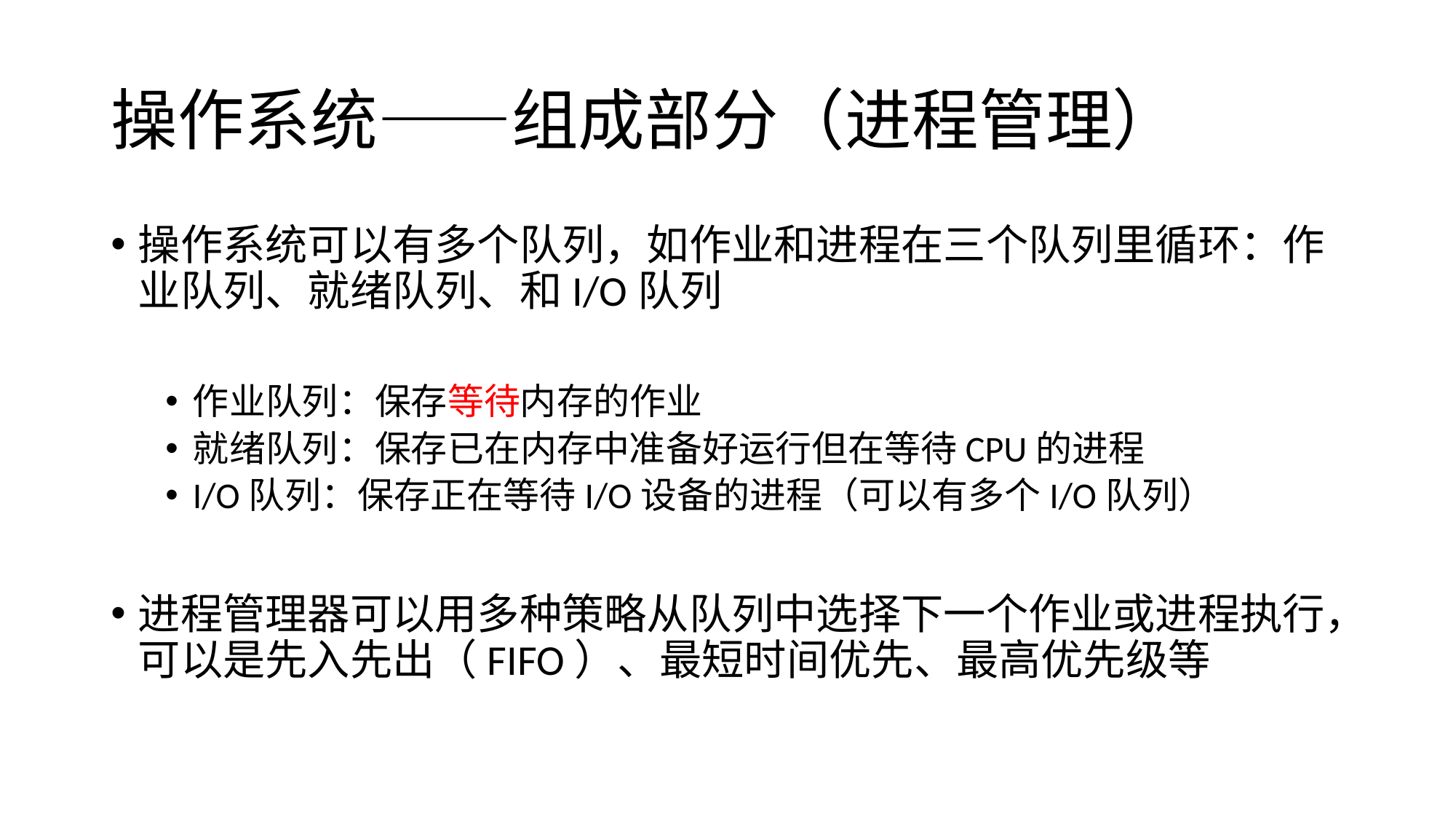

# 操作系统——组成部分（进程管理）
操作系统可以有多个队列，如作业和进程在三个队列里循环：作业队列、就绪队列、和I/O队列

作业队列：保存等待内存的作业
就绪队列：保存已在内存中准备好运行但在等待CPU的进程
I/O队列：保存正在等待I/O设备的进程（可以有多个I/O队列）

进程管理器可以用多种策略从队列中选择下一个作业或进程执行，可以是先入先出（FIFO）、最短时间优先、最高优先级等